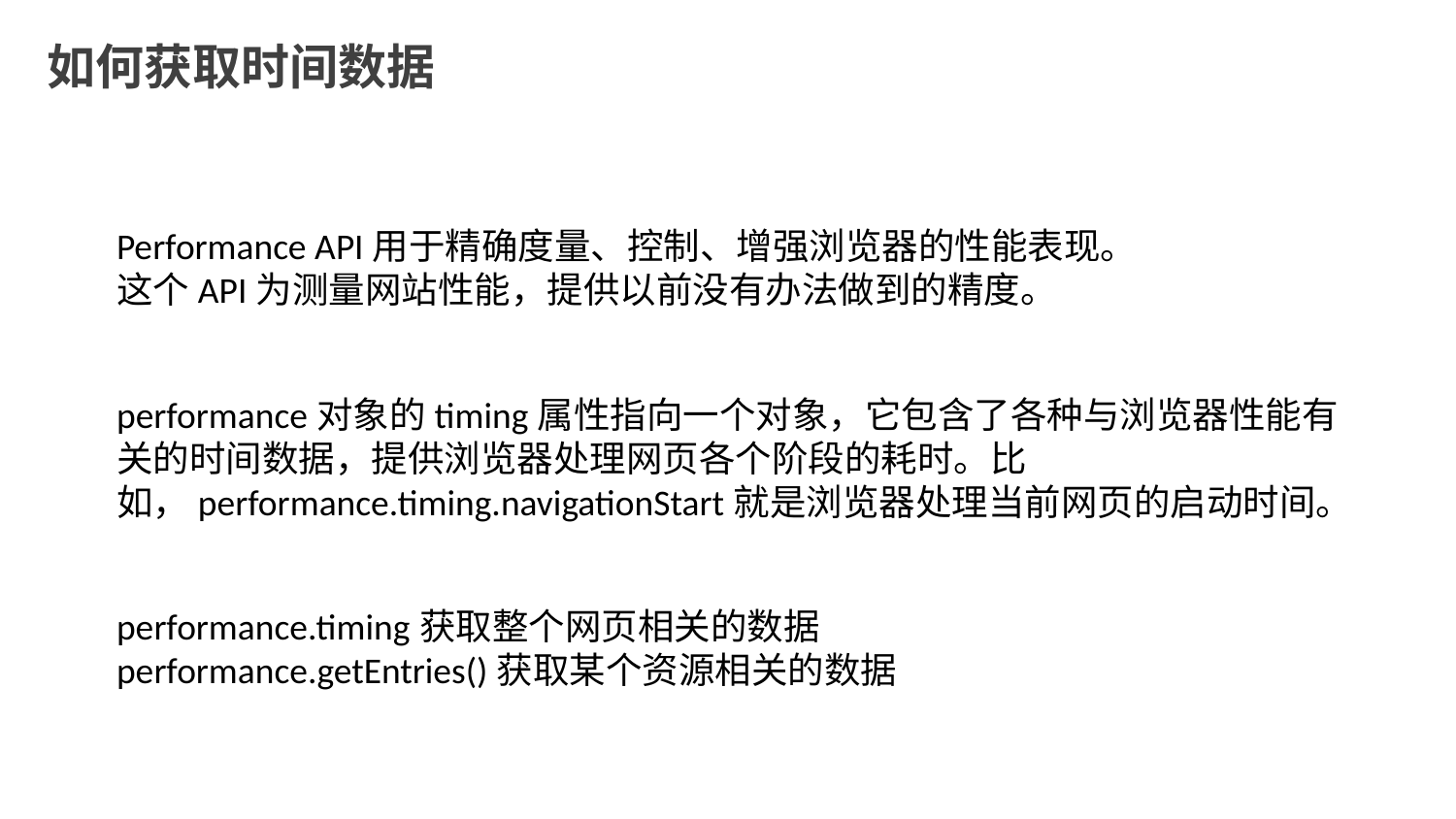

如何获取时间数据
Performance API用于精确度量、控制、增强浏览器的性能表现。这个API为测量网站性能，提供以前没有办法做到的精度。
performance对象的timing属性指向一个对象，它包含了各种与浏览器性能有关的时间数据，提供浏览器处理网页各个阶段的耗时。比如，performance.timing.navigationStart就是浏览器处理当前网页的启动时间。
performance.timing获取整个网页相关的数据
performance.getEntries()获取某个资源相关的数据